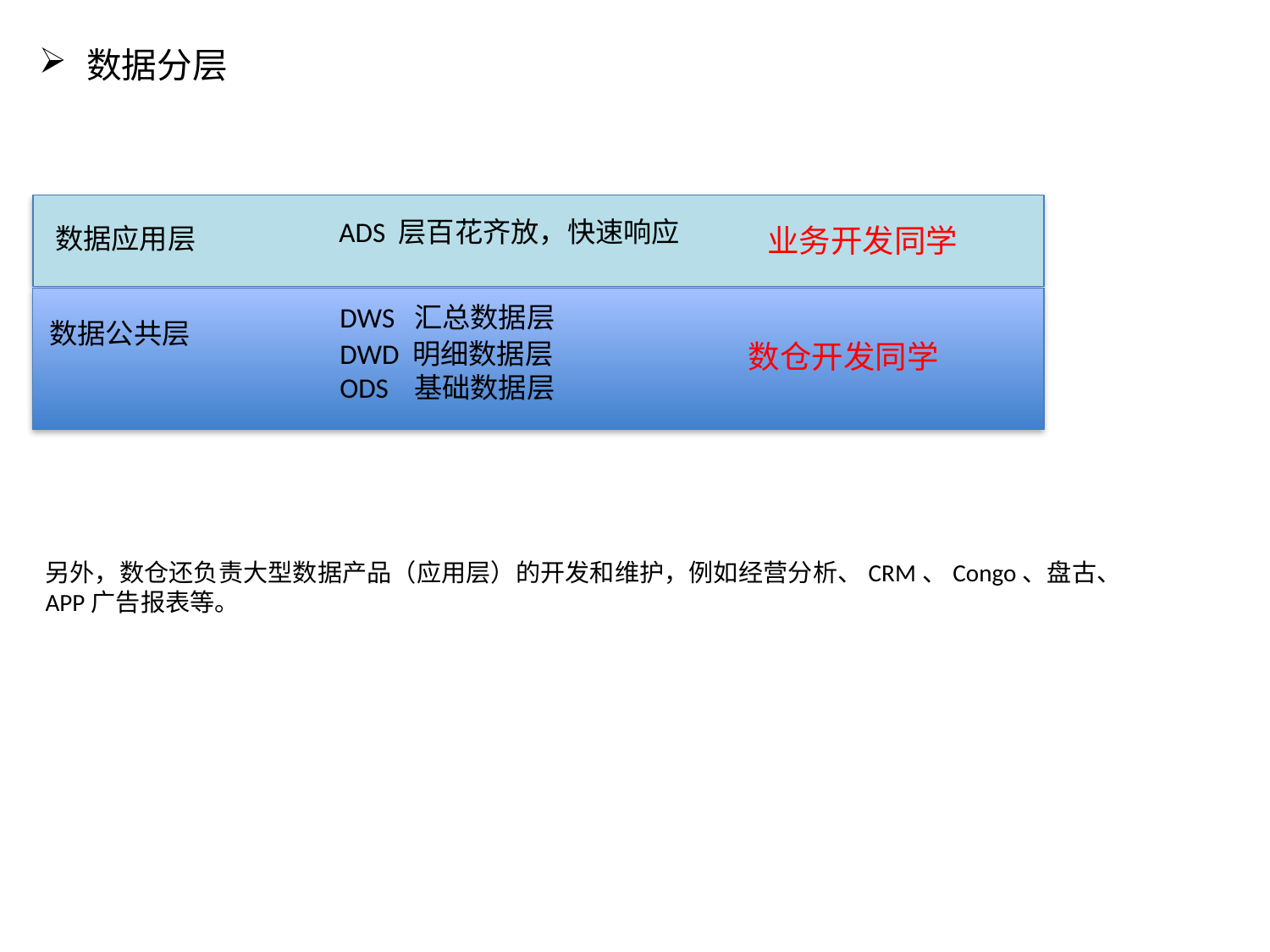

数据分层

ADS 层百花齐放，快速响应
数据应用层
业务开发同学

DWS  汇总数据层
数据公共层
DWD 明细数据层
ODS   基础数据层
数仓开发同学
另外，数仓还负责大型数据产品（应用层）的开发和维护，例如经营分析、CRM、Congo、盘古、APP广告报表等。